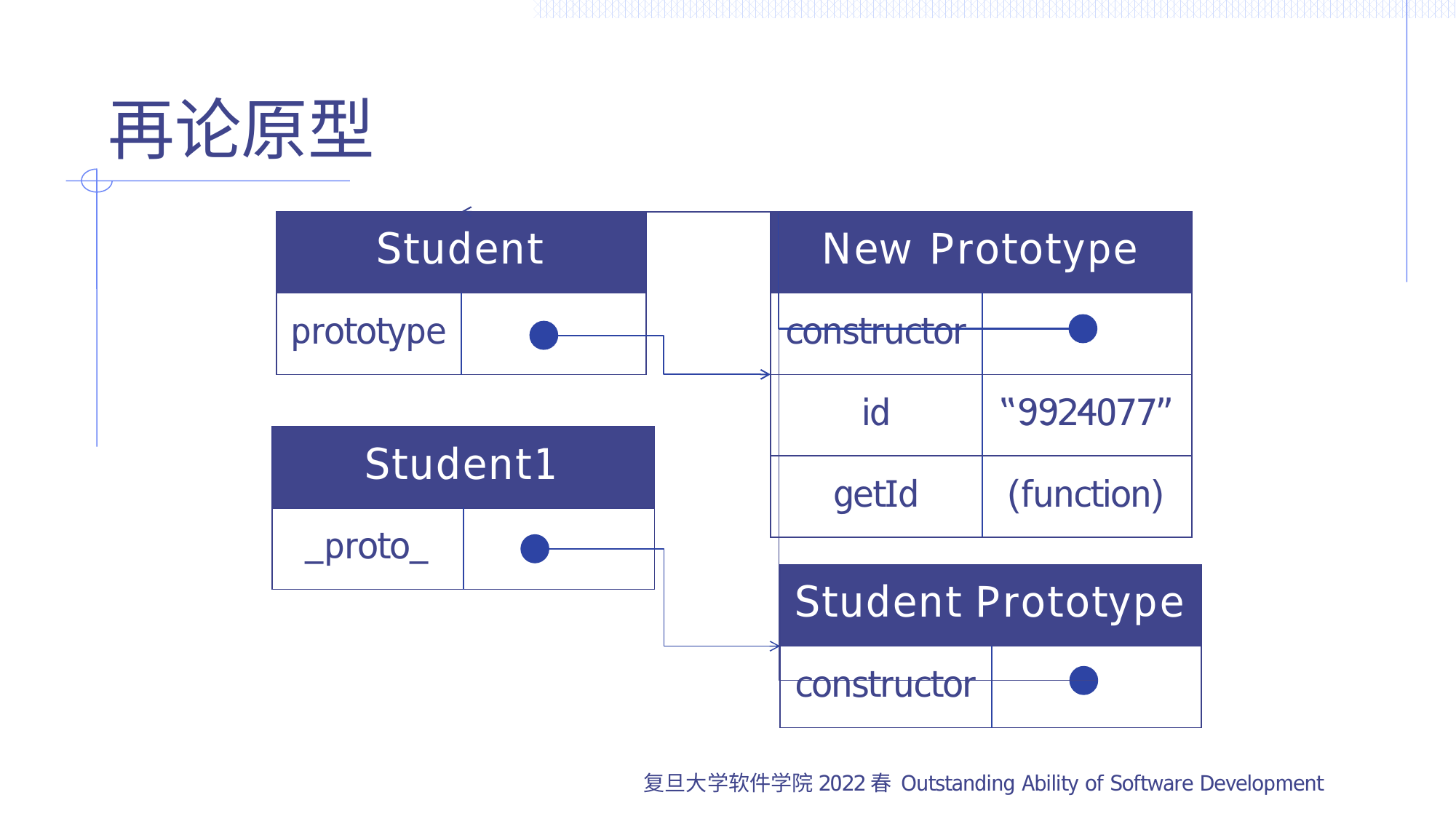

# 再论原型
| Student |  |
| --- | --- |
| prototype |  |
| New Prototype |  |
| --- | --- |
| constructor |  |
| id | “9924077” |
| getId | (function) |

| Student1 |  |
| --- | --- |
| \_proto\_ |  |

| Student Prototype |  |
| --- | --- |
| constructor |  |